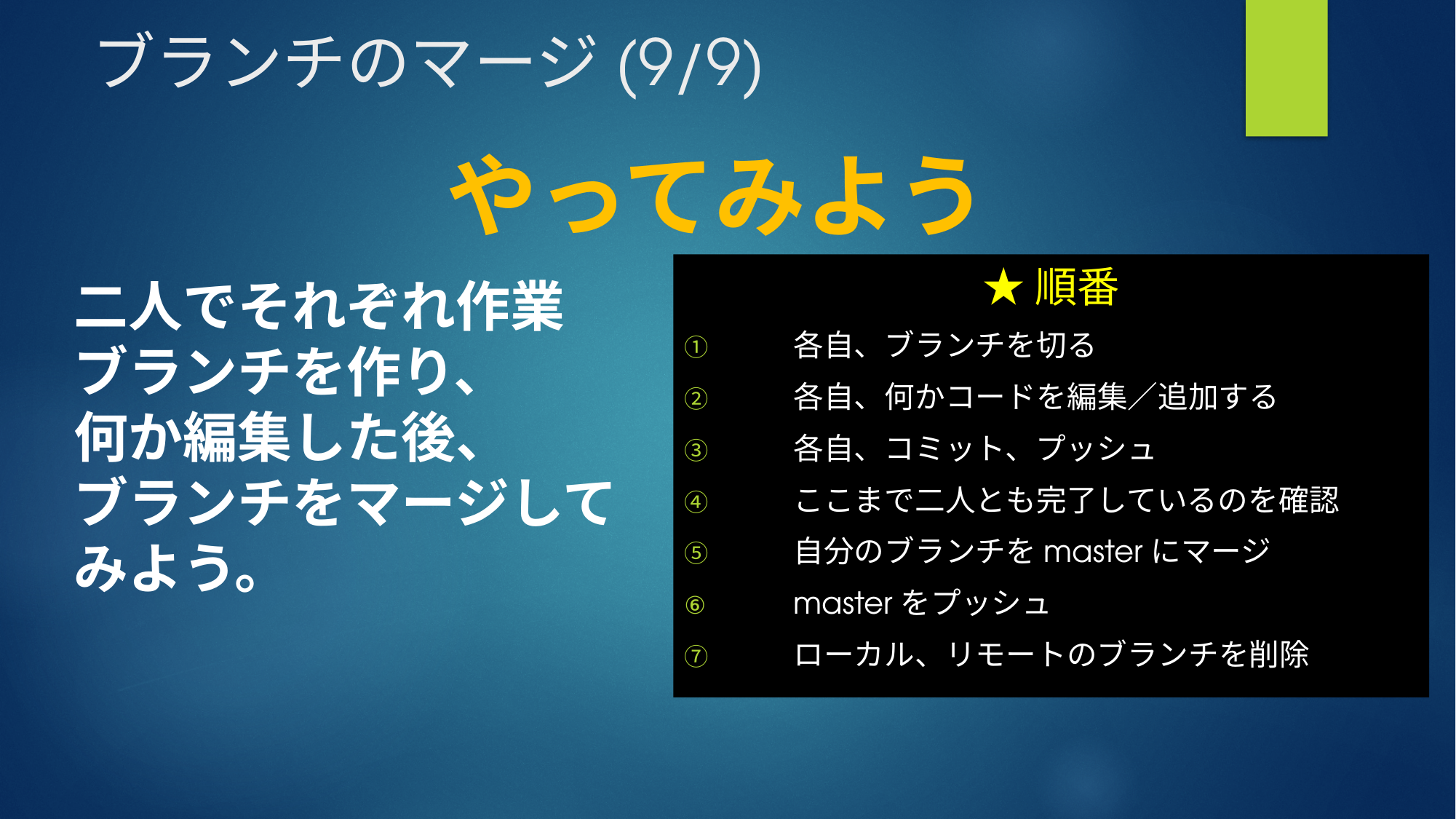

# ブランチのマージ(9/9)
やってみよう
★順番
各自、ブランチを切る
各自、何かコードを編集／追加する
各自、コミット、プッシュ
ここまで二人とも完了しているのを確認
自分のブランチをmasterにマージ
masterをプッシュ
ローカル、リモートのブランチを削除

二人でそれぞれ作業
ブランチを作り、
何か編集した後、
ブランチをマージしてみよう。